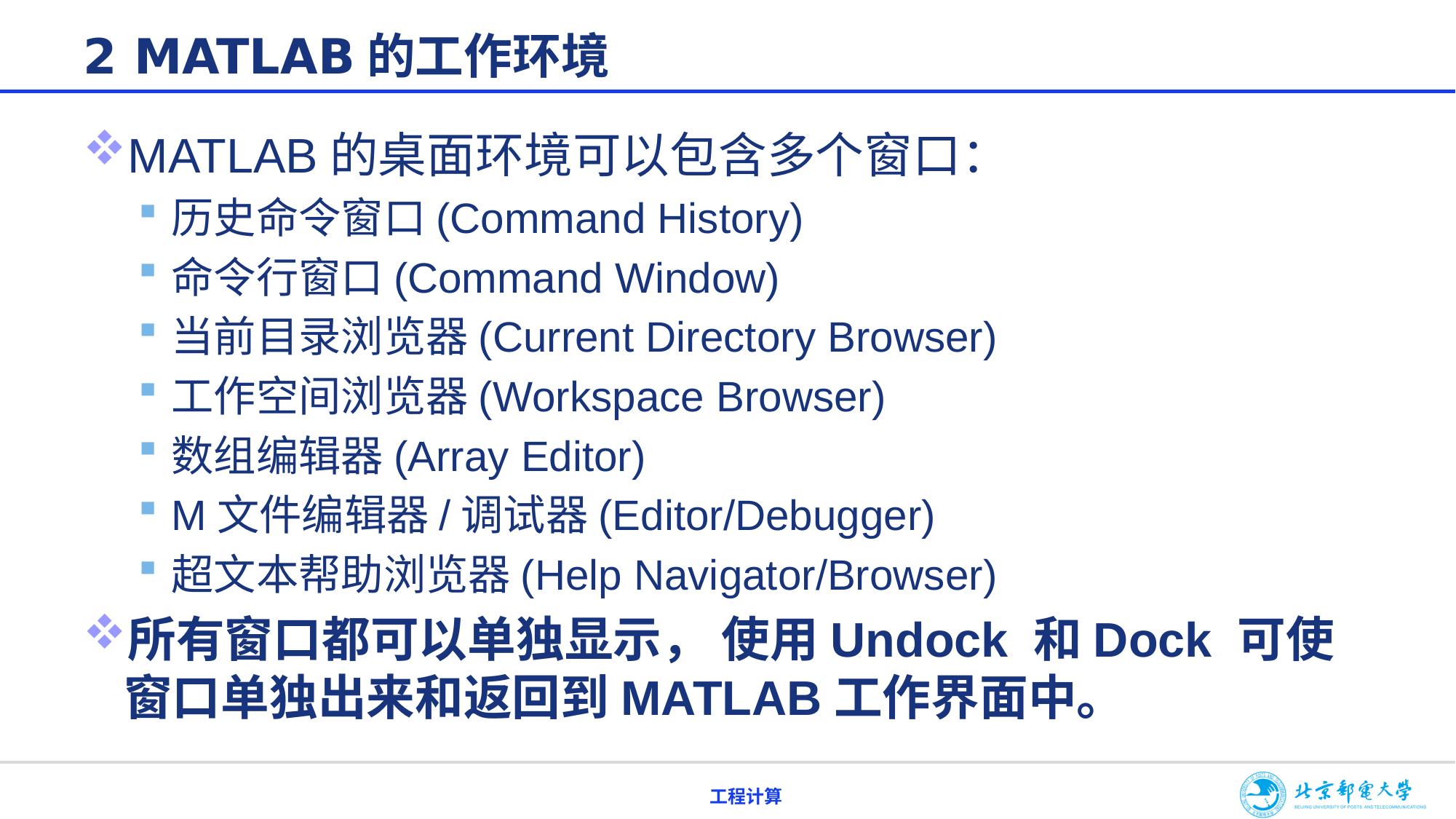

# 2 MATLAB的工作环境
MATLAB的桌面环境可以包含多个窗口：
历史命令窗口(Command History)
命令行窗口(Command Window)
当前目录浏览器(Current Directory Browser)
工作空间浏览器(Workspace Browser)
数组编辑器(Array Editor)
M文件编辑器/调试器(Editor/Debugger)
超文本帮助浏览器(Help Navigator/Browser)
所有窗口都可以单独显示， 使用Undock 和Dock 可使窗口单独出来和返回到MATLAB工作界面中。